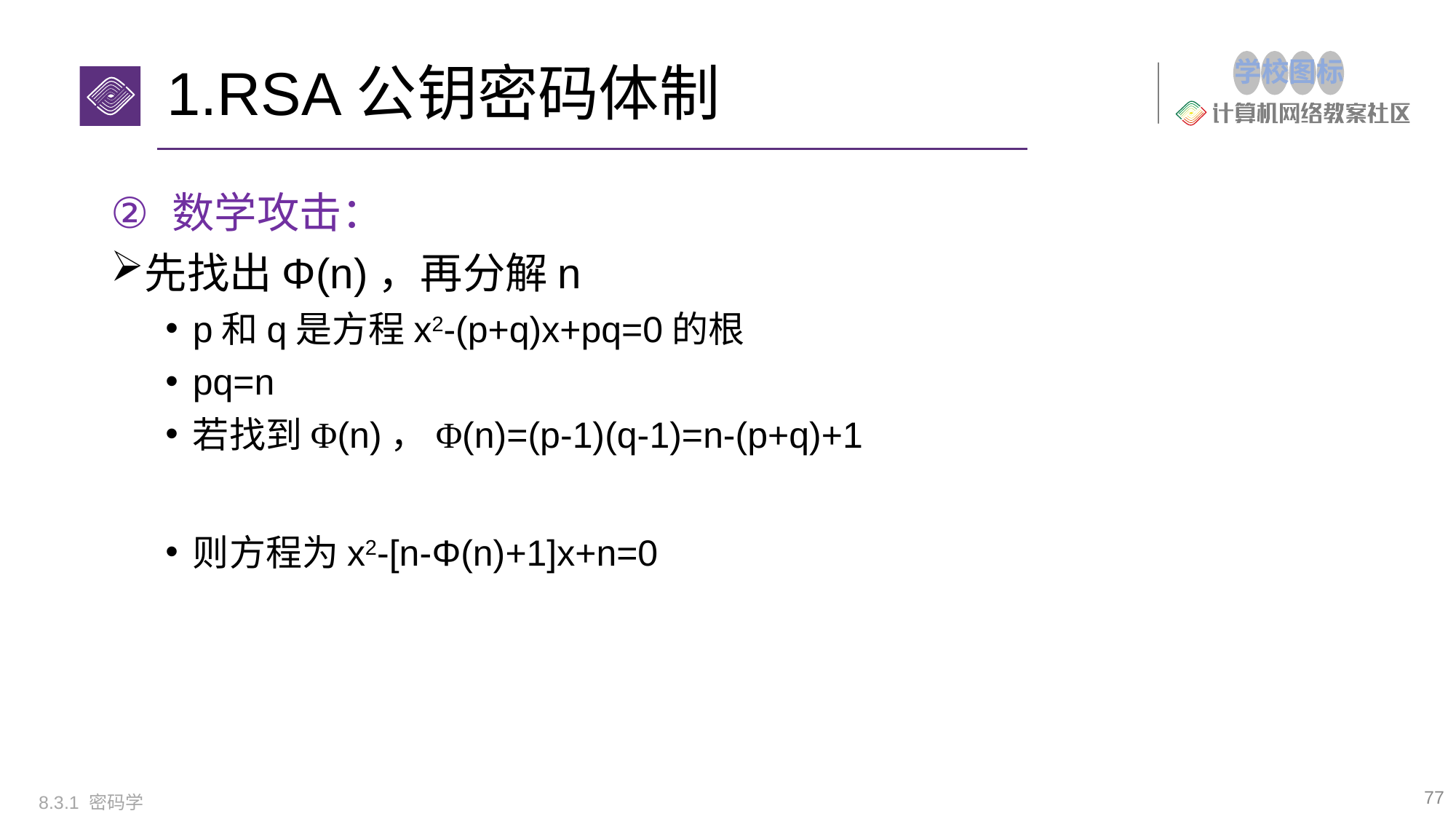

# 1.RSA公钥密码体制
数学攻击：
先找出Φ(n)，再分解n
p和q是方程x2-(p+q)x+pq=0的根
pq=n
若找到Φ(n)，Φ(n)=(p-1)(q-1)=n-(p+q)+1

则方程为x2-[n-Φ(n)+1]x+n=0

77
8.3.1 密码学